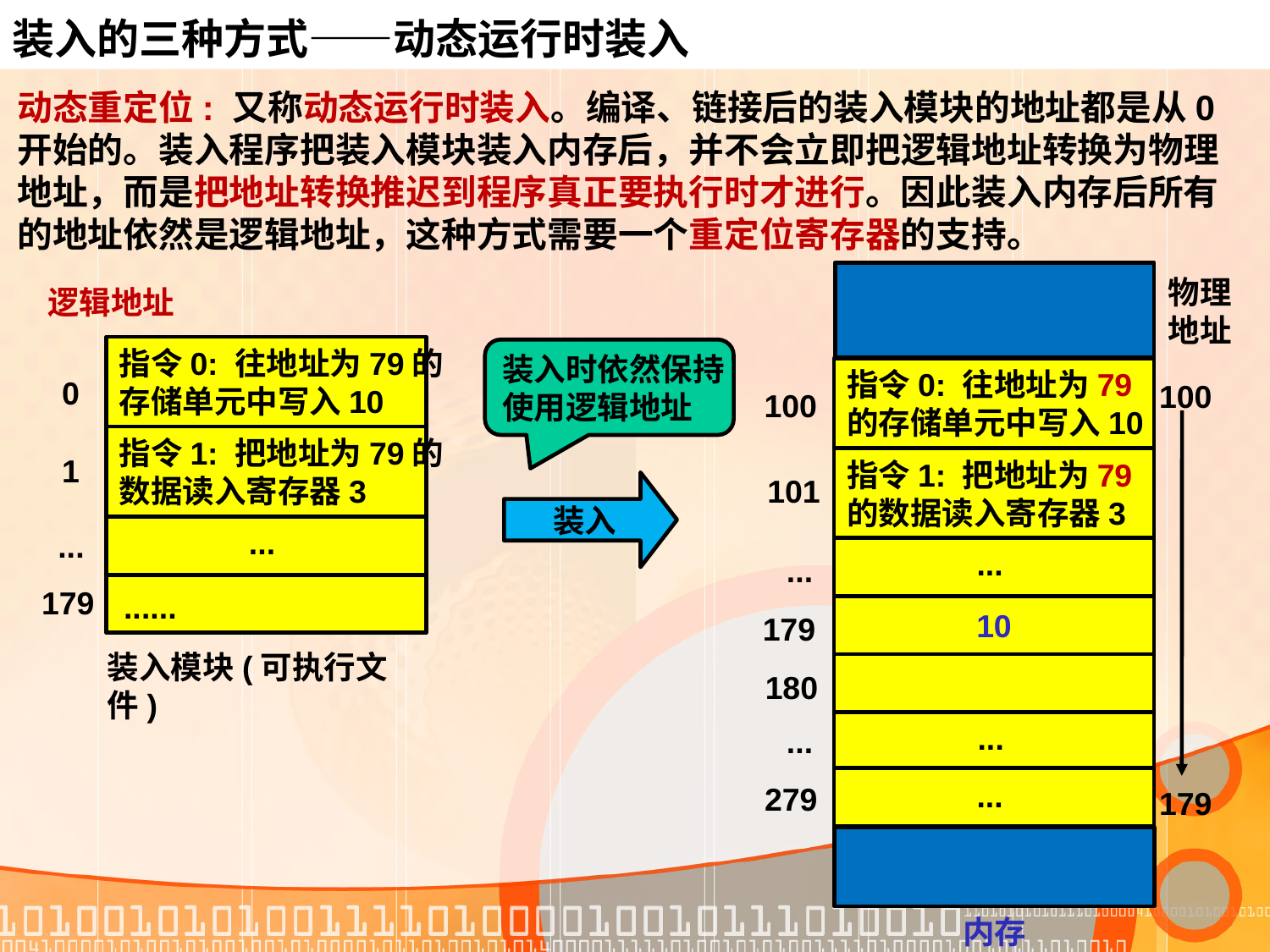

装入的三种方式——动态运行时装入
动态重定位: 又称动态运行时装入。编译、链接后的装入模块的地址都是从0开始的。装入程序把装入模块装入内存后，并不会立即把逻辑地址转换为物理地址，而是把地址转换推迟到程序真正要执行时才进行。因此装入内存后所有的地址依然是逻辑地址，这种方式需要一个重定位寄存器的支持。

物理
地址
逻辑地址
指令0: 往地址为79的
存储单元中写入10
装入时依然保持
使用逻辑地址
指令0: 往地址为79
的存储单元中写入10
 0
100
100
指令1: 把地址为79的
数据读入寄存器3
 1
指令1: 把地址为79
的数据读入寄存器3
101
    装入

...
...
...

...

179
......
10
179
装入模块(可执行文件)

180

...
...

...
279
179

内存